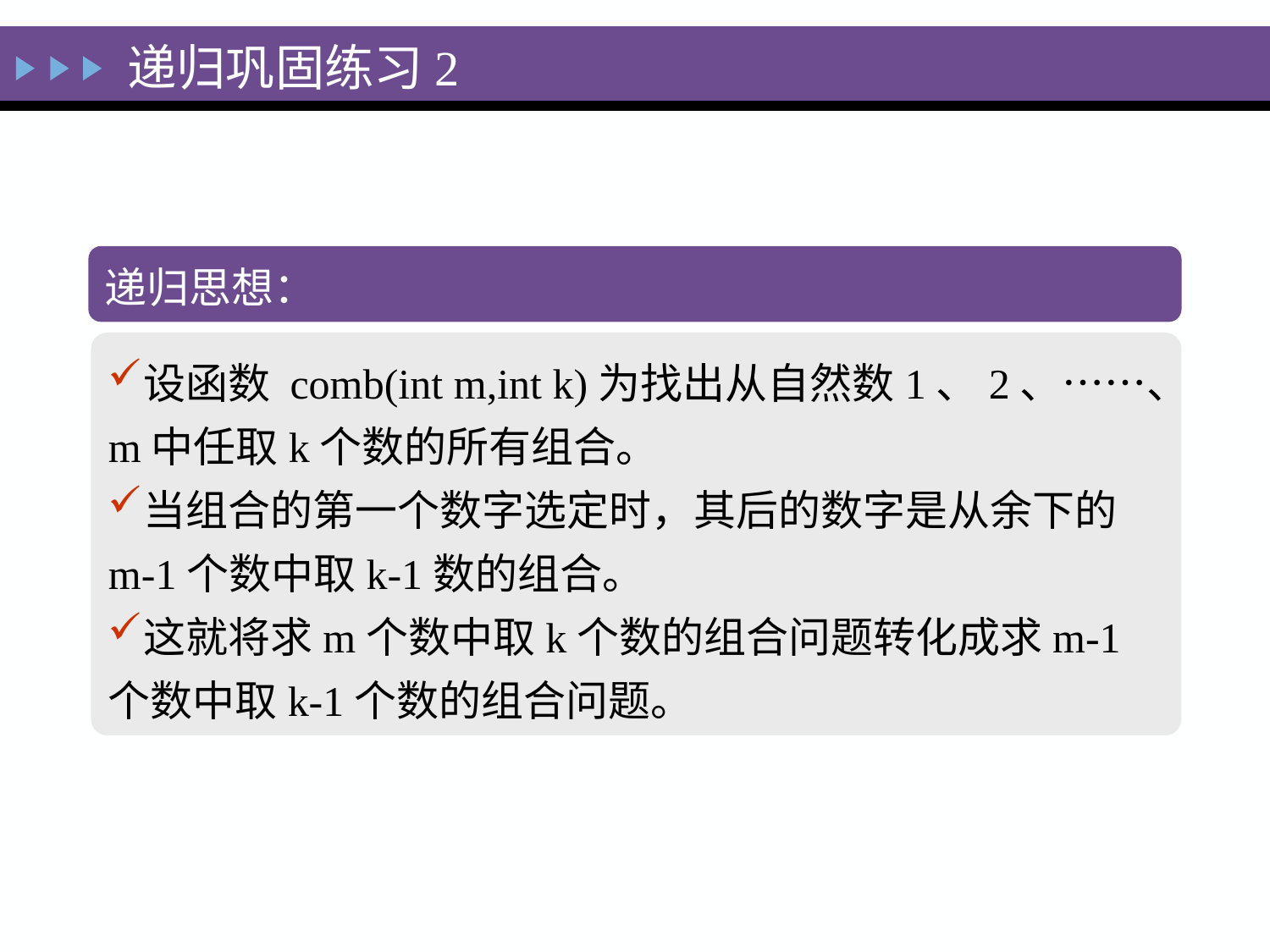

递归巩固练习2
递归思想：
设函数 comb(int m,int k)为找出从自然数1、2、……、m中任取k个数的所有组合。
当组合的第一个数字选定时，其后的数字是从余下的m-1个数中取k-1数的组合。
这就将求m个数中取k个数的组合问题转化成求m-1个数中取k-1个数的组合问题。